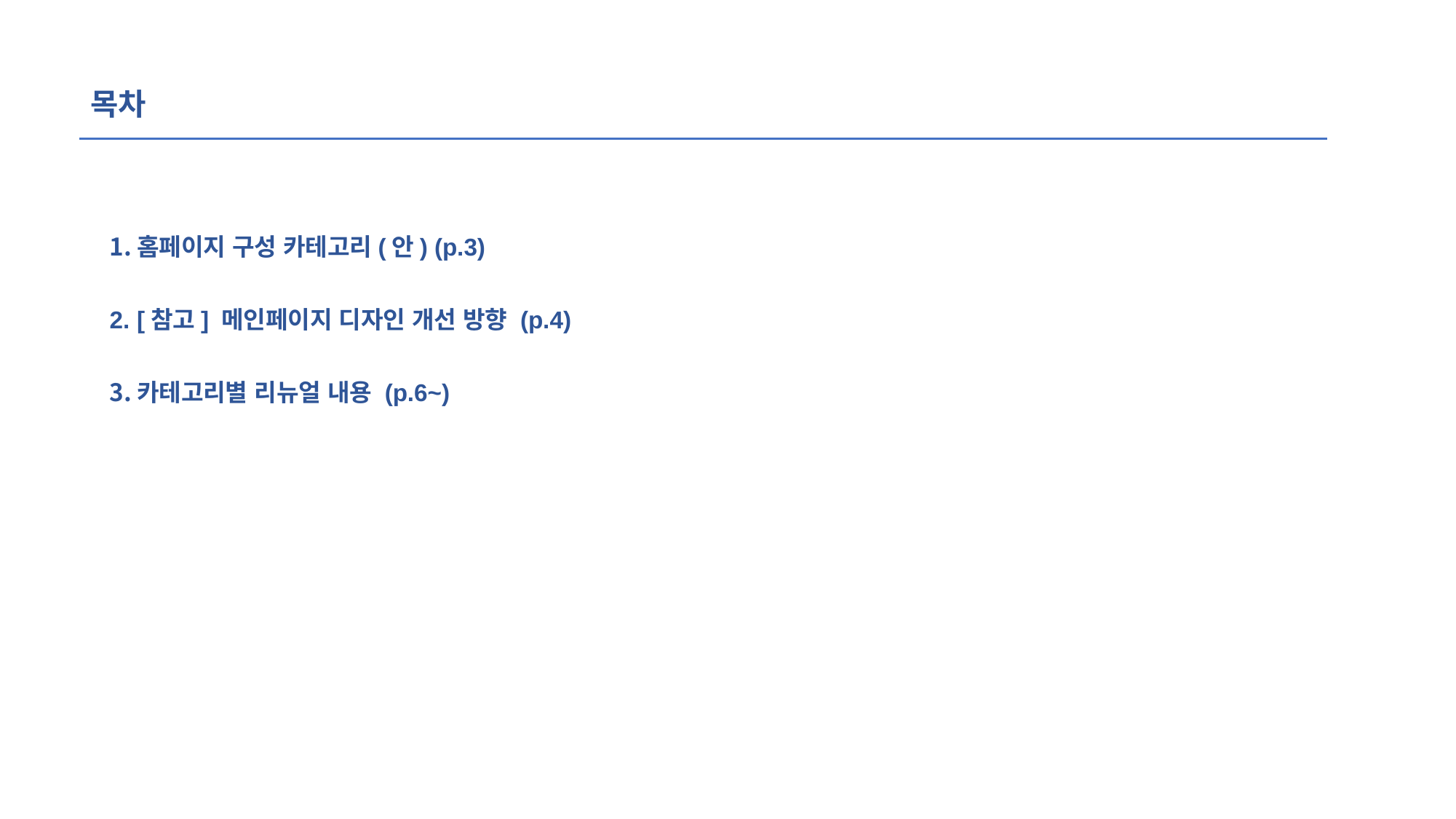

목차
홈페이지 구성 카테고리(안) (p.3)
[참고] 메인페이지 디자인 개선 방향 (p.4)
카테고리별 리뉴얼 내용 (p.6~)